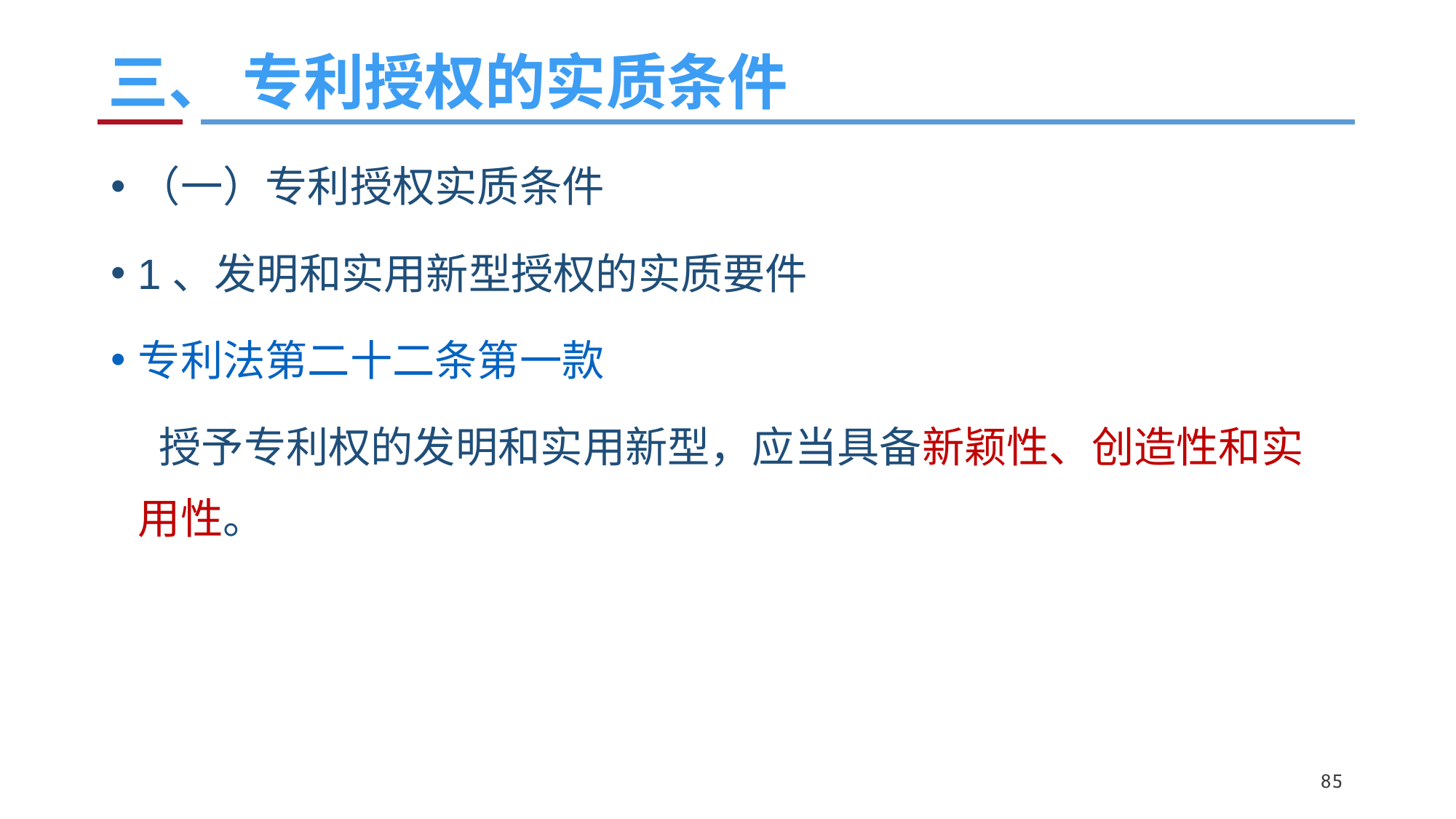

# 三、 专利授权的实质条件
（一）专利授权实质条件
1、发明和实用新型授权的实质要件
专利法第二十二条第一款
    授予专利权的发明和实用新型，应当具备新颖性、创造性和实用性。
85